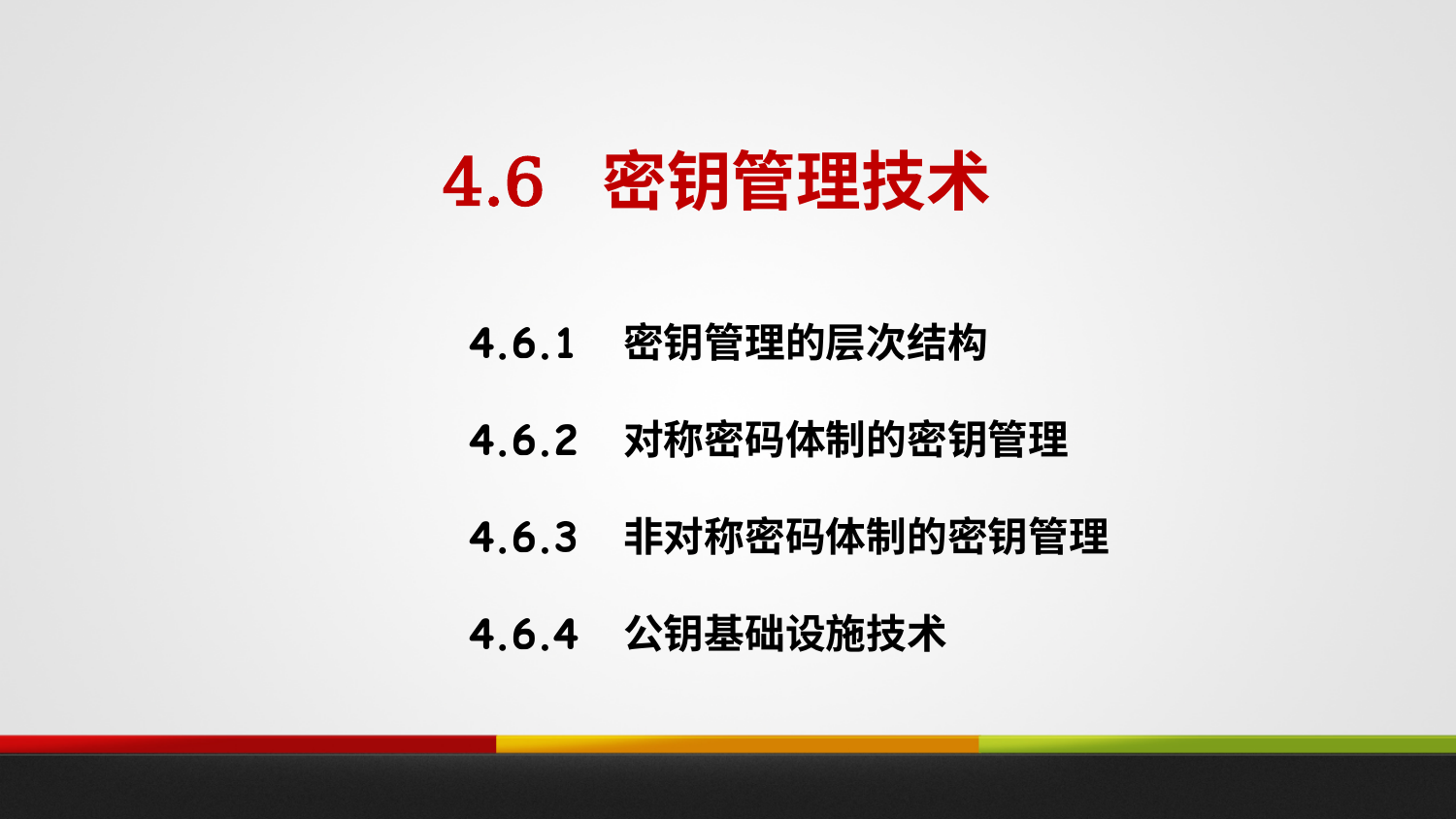

4.6  密钥管理技术
4.6.1  密钥管理的层次结构
4.6.2  对称密码体制的密钥管理
4.6.3  非对称密码体制的密钥管理
4.6.4  公钥基础设施技术